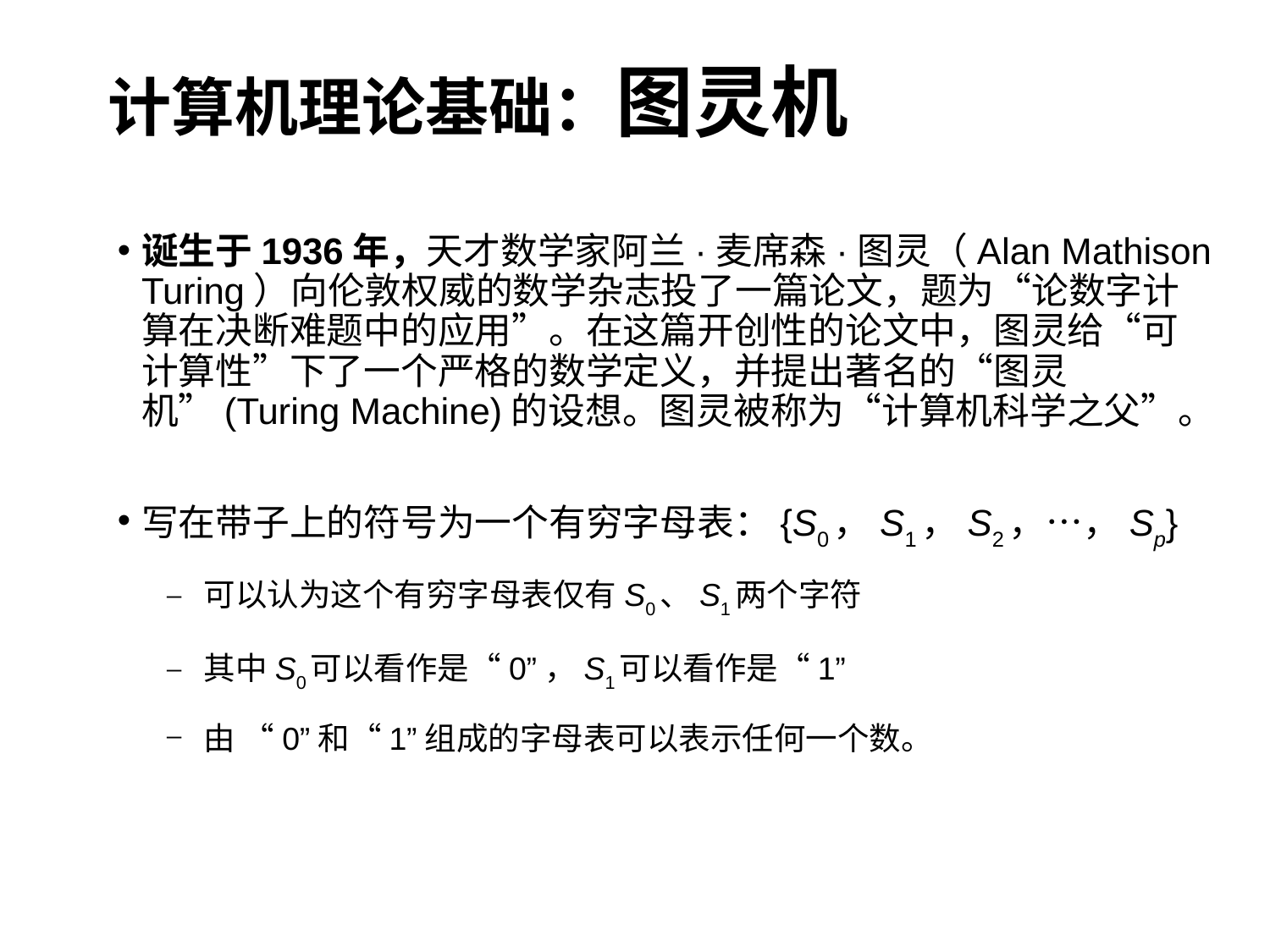

# 计算机理论基础：图灵机
诞生于1936年，天才数学家阿兰·麦席森·图灵（Alan Mathison Turing）向伦敦权威的数学杂志投了一篇论文，题为“论数字计算在决断难题中的应用”。在这篇开创性的论文中，图灵给“可计算性”下了一个严格的数学定义，并提出著名的“图灵机”(Turing Machine)的设想。图灵被称为“计算机科学之父”。

写在带子上的符号为一个有穷字母表：{S0，S1，S2，…，Sp}
 可以认为这个有穷字母表仅有S0、S1两个字符
 其中S0可以看作是“0”，S1可以看作是“1”
 由 “0”和“1”组成的字母表可以表示任何一个数。